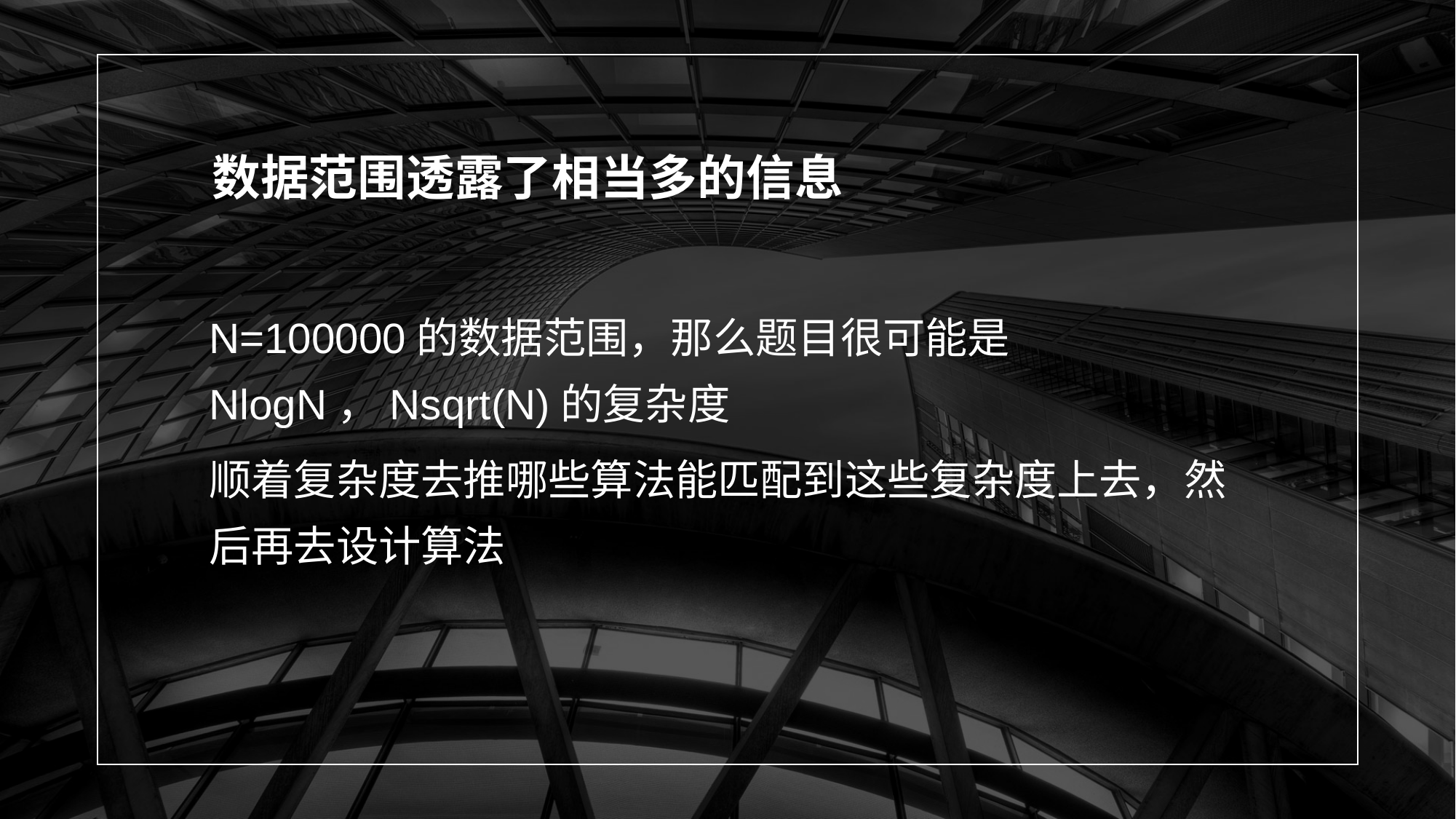

数据范围透露了相当多的信息
N=100000的数据范围，那么题目很可能是NlogN，Nsqrt(N)的复杂度
顺着复杂度去推哪些算法能匹配到这些复杂度上去，然后再去设计算法